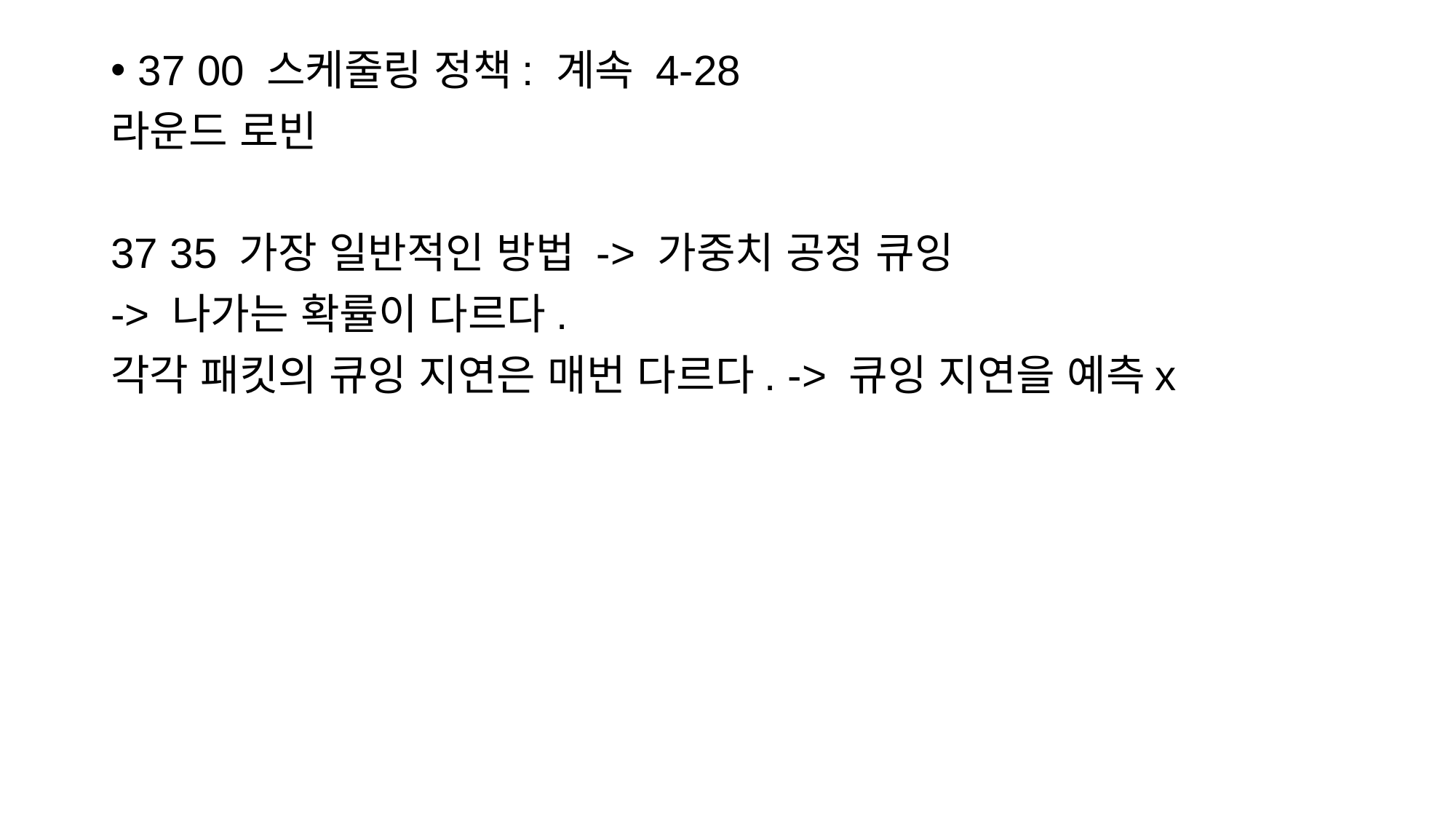

37 00 스케줄링 정책: 계속 4-28
라운드 로빈

37 35 가장 일반적인 방법 -> 가중치 공정 큐잉
-> 나가는 확률이 다르다.
각각 패킷의 큐잉 지연은 매번 다르다. -> 큐잉 지연을 예측x